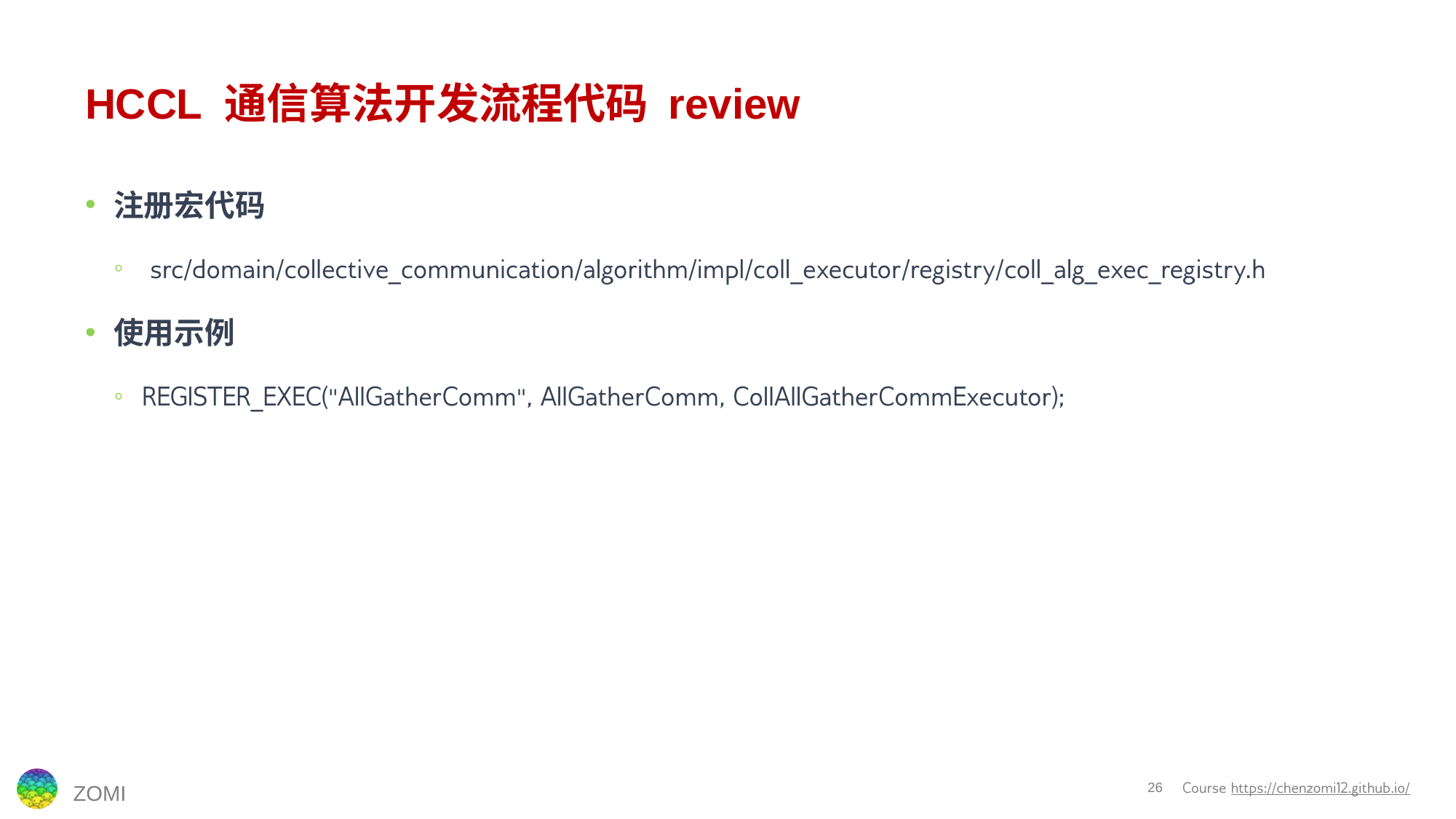

# HCCL 通信算法开发流程代码 review
注册宏代码
 src/domain/collective_communication/algorithm/impl/coll_executor/registry/coll_alg_exec_registry.h
使用示例
REGISTER_EXEC("AllGatherComm", AllGatherComm, CollAllGatherCommExecutor);